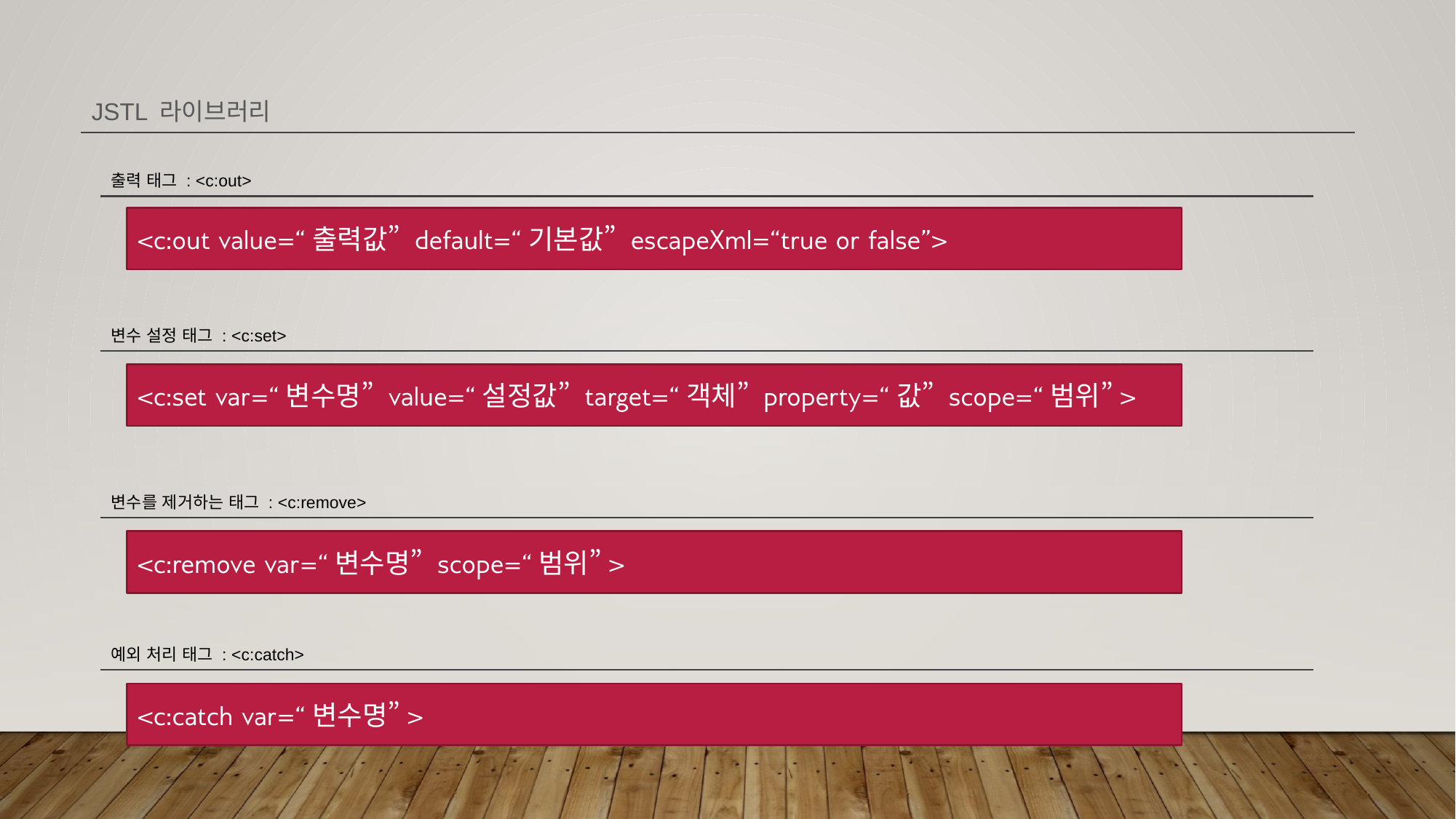

JSTL 라이브러리
출력 태그 : <c:out>
<c:out value=“출력값” default=“기본값” escapeXml=“true or false”>
변수 설정 태그 : <c:set>
<c:set var=“변수명” value=“설정값” target=“객체” property=“값” scope=“범위”>
변수를 제거하는 태그 : <c:remove>
<c:remove var=“변수명” scope=“범위”>
예외 처리 태그 : <c:catch>
<c:catch var=“변수명”>